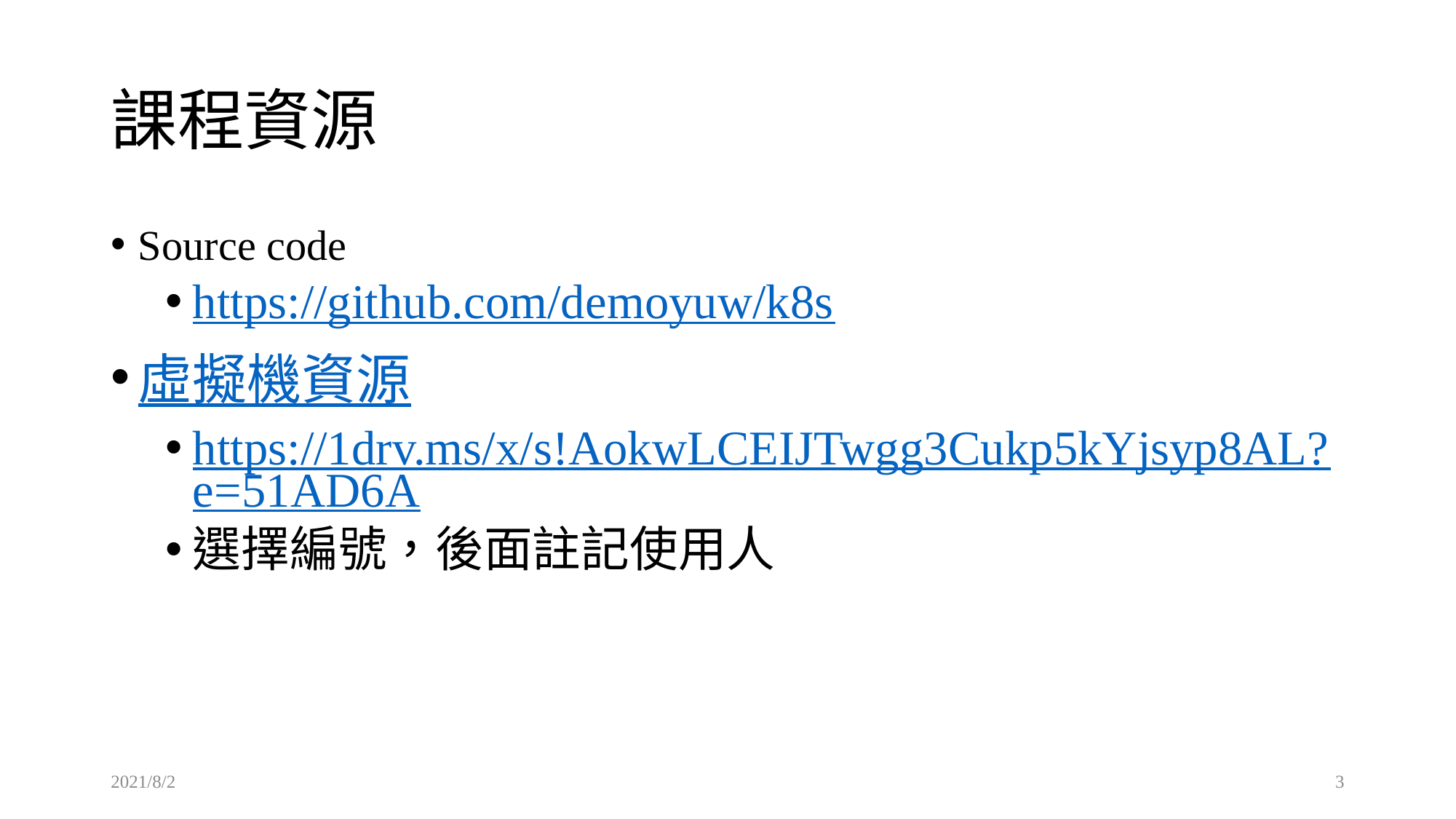

# 課程資源
Source code
https://github.com/demoyuw/k8s
虛擬機資源
https://1drv.ms/x/s!AokwLCEIJTwgg3Cukp5kYjsyp8AL?e=51AD6A
選擇編號，後面註記使用人
2021/8/2
3